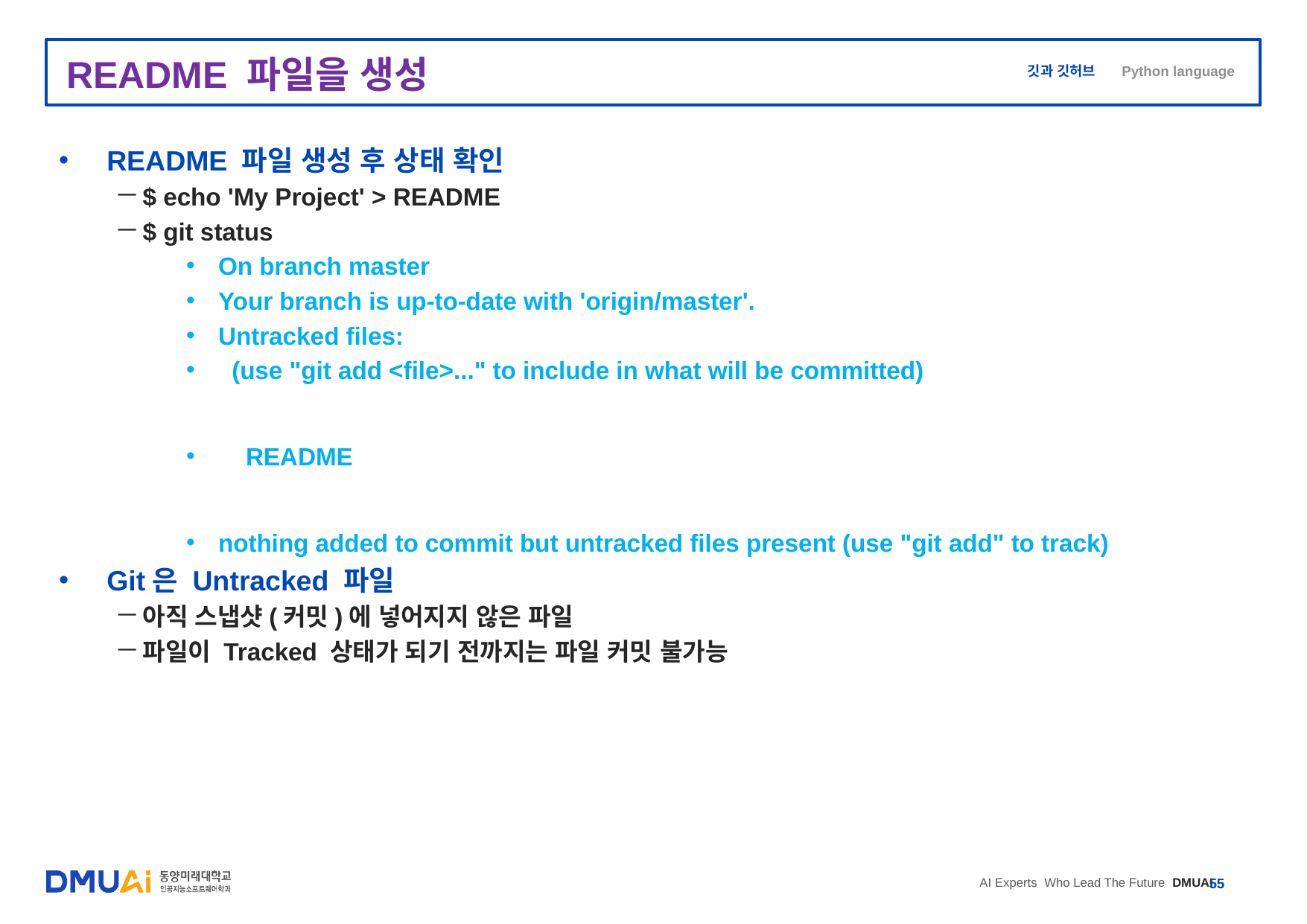

# README 파일을 생성
README 파일 생성 후 상태 확인
$ echo 'My Project' > README
$ git status
On branch master
Your branch is up-to-date with 'origin/master'.
Untracked files:
  (use "git add <file>..." to include in what will be committed)

    README

nothing added to commit but untracked files present (use "git add" to track)
Git은 Untracked 파일
아직 스냅샷(커밋)에 넣어지지 않은 파일
파일이 Tracked 상태가 되기 전까지는 파일 커밋 불가능